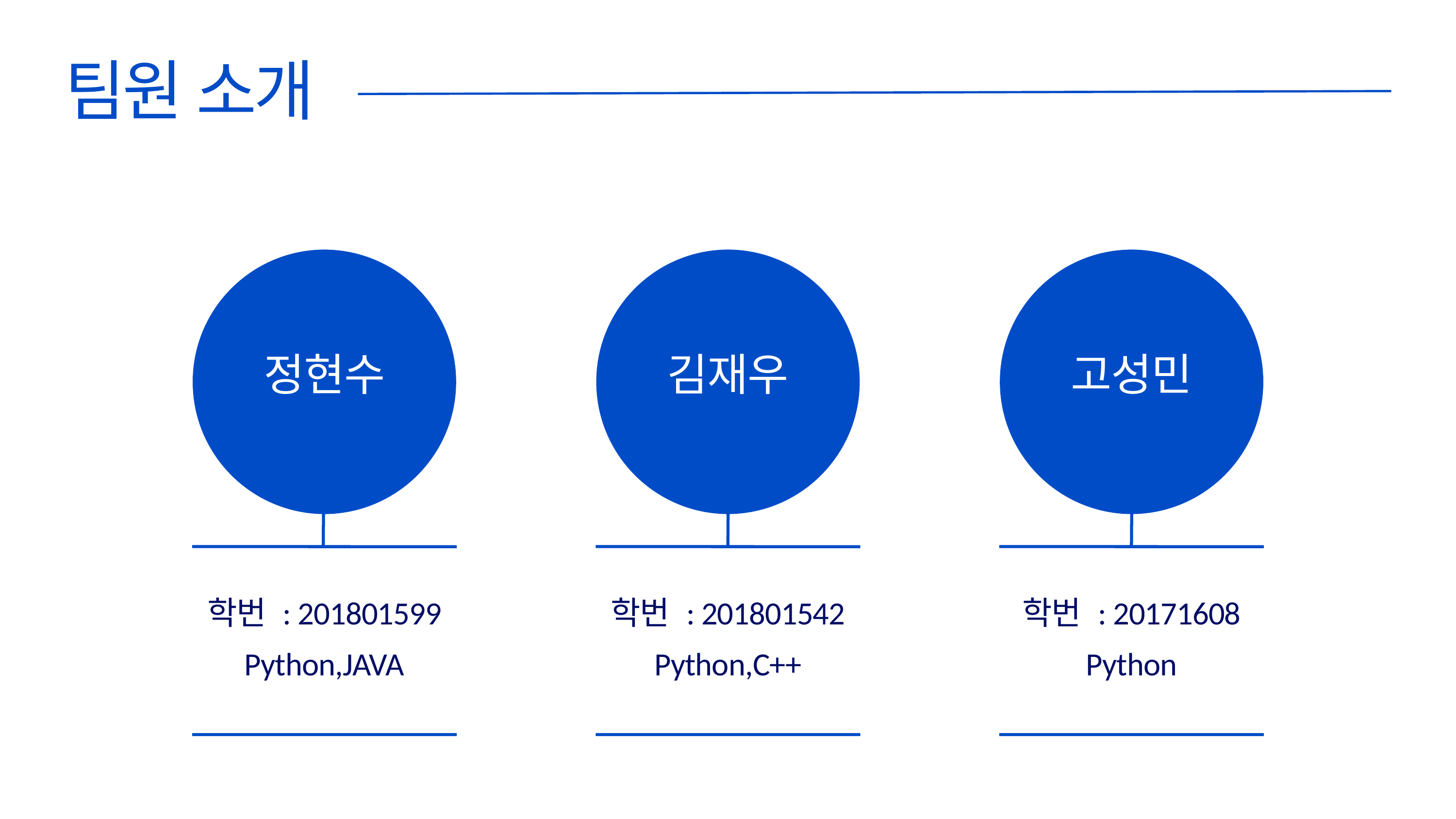

팀원 소개

정현수
김재우
고성민

학번 : 201801599

Python,JAVA

학번 : 201801542

Python,C++

학번 : 20171608

Python